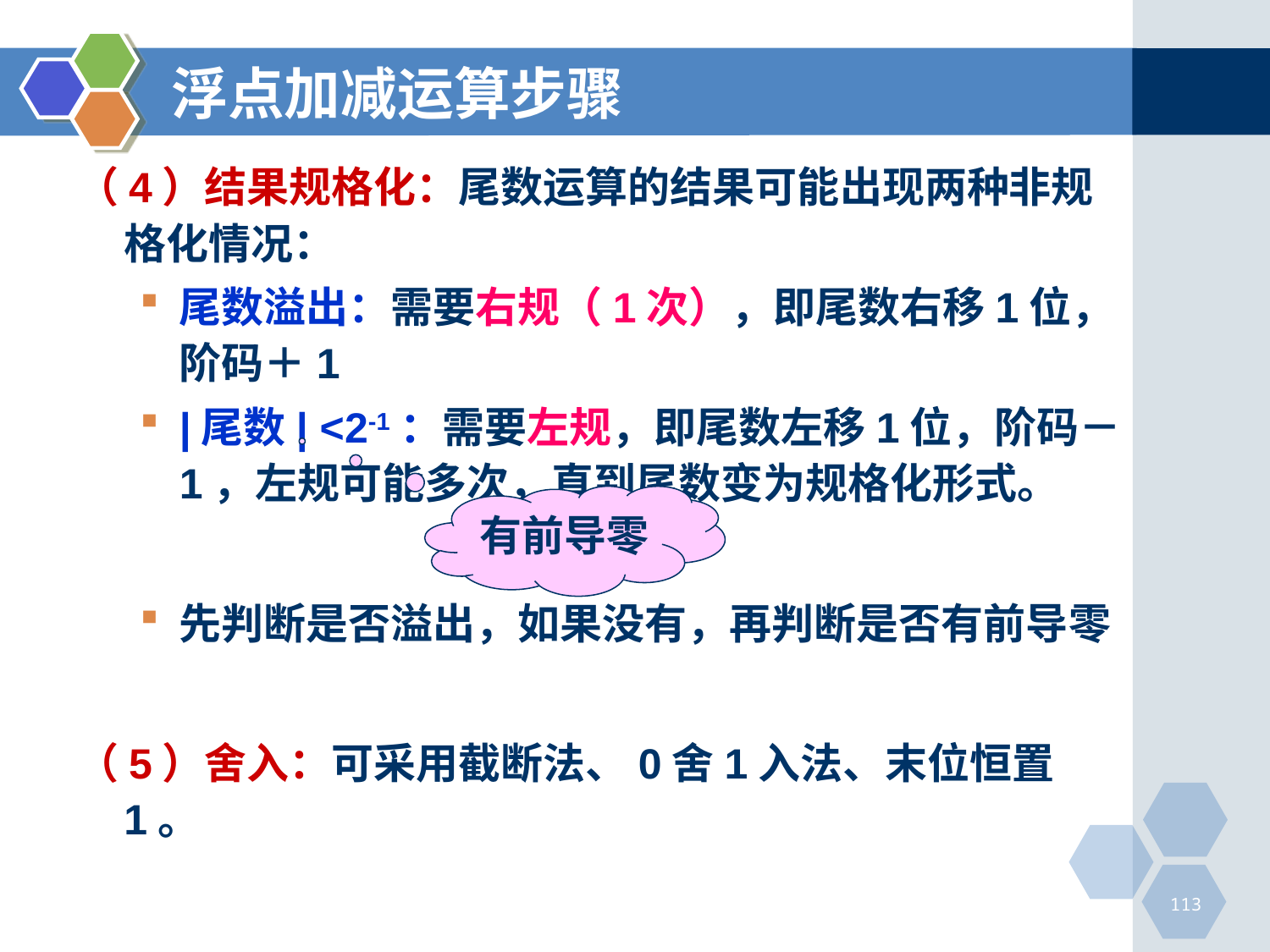

# 浮点加减运算步骤
（4）结果规格化：尾数运算的结果可能出现两种非规格化情况：
尾数溢出：需要右规（1次），即尾数右移1位，阶码＋1
|尾数| <2-1：需要左规，即尾数左移1位，阶码－1，左规可能多次，直到尾数变为规格化形式。

先判断是否溢出，如果没有，再判断是否有前导零

（5）舍入：可采用截断法、0舍1入法、末位恒置1。
有前导零
113